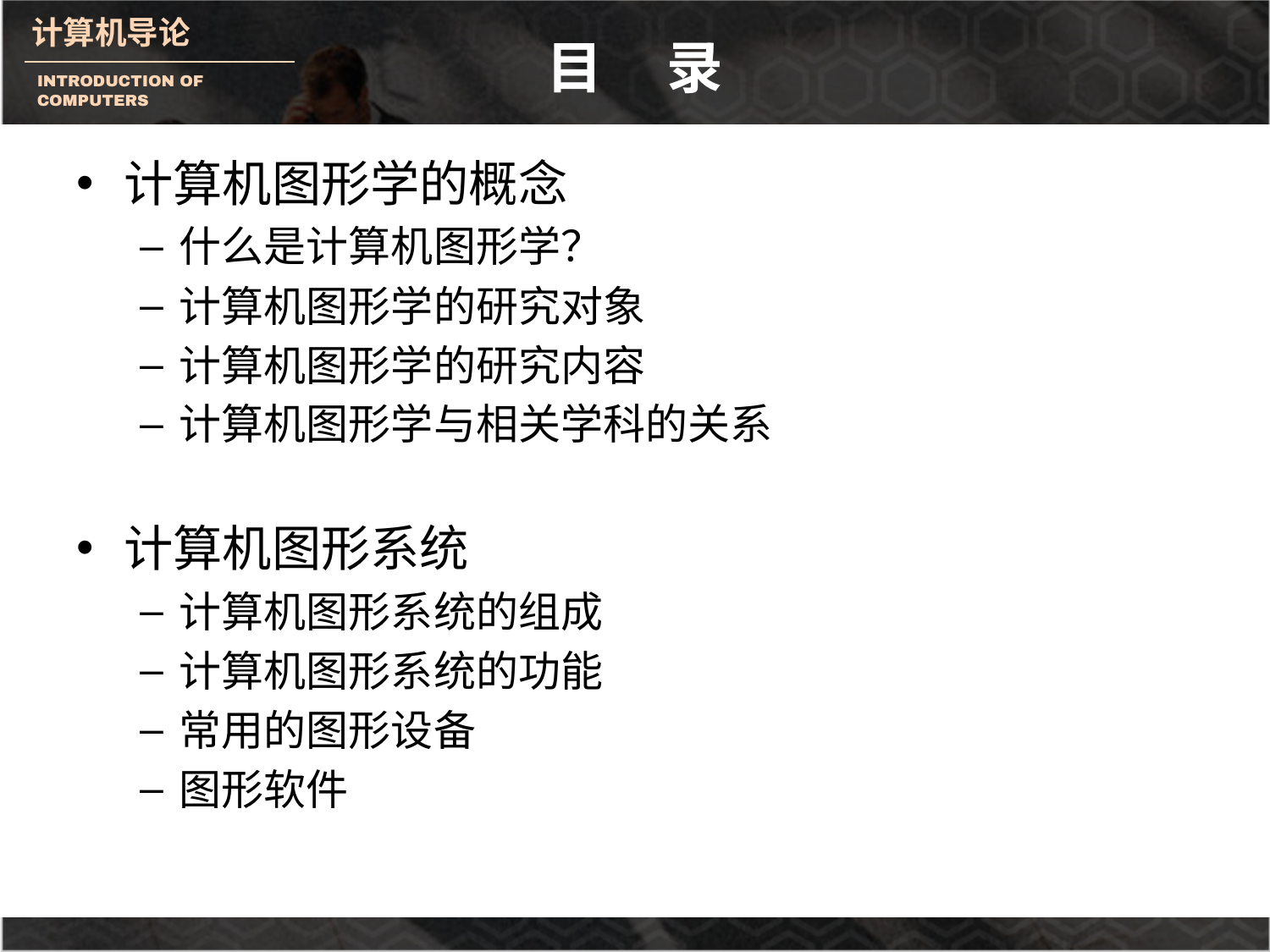

# 目     录
计算机图形学的概念
什么是计算机图形学？
计算机图形学的研究对象
计算机图形学的研究内容
计算机图形学与相关学科的关系

计算机图形系统
计算机图形系统的组成
计算机图形系统的功能
常用的图形设备
图形软件